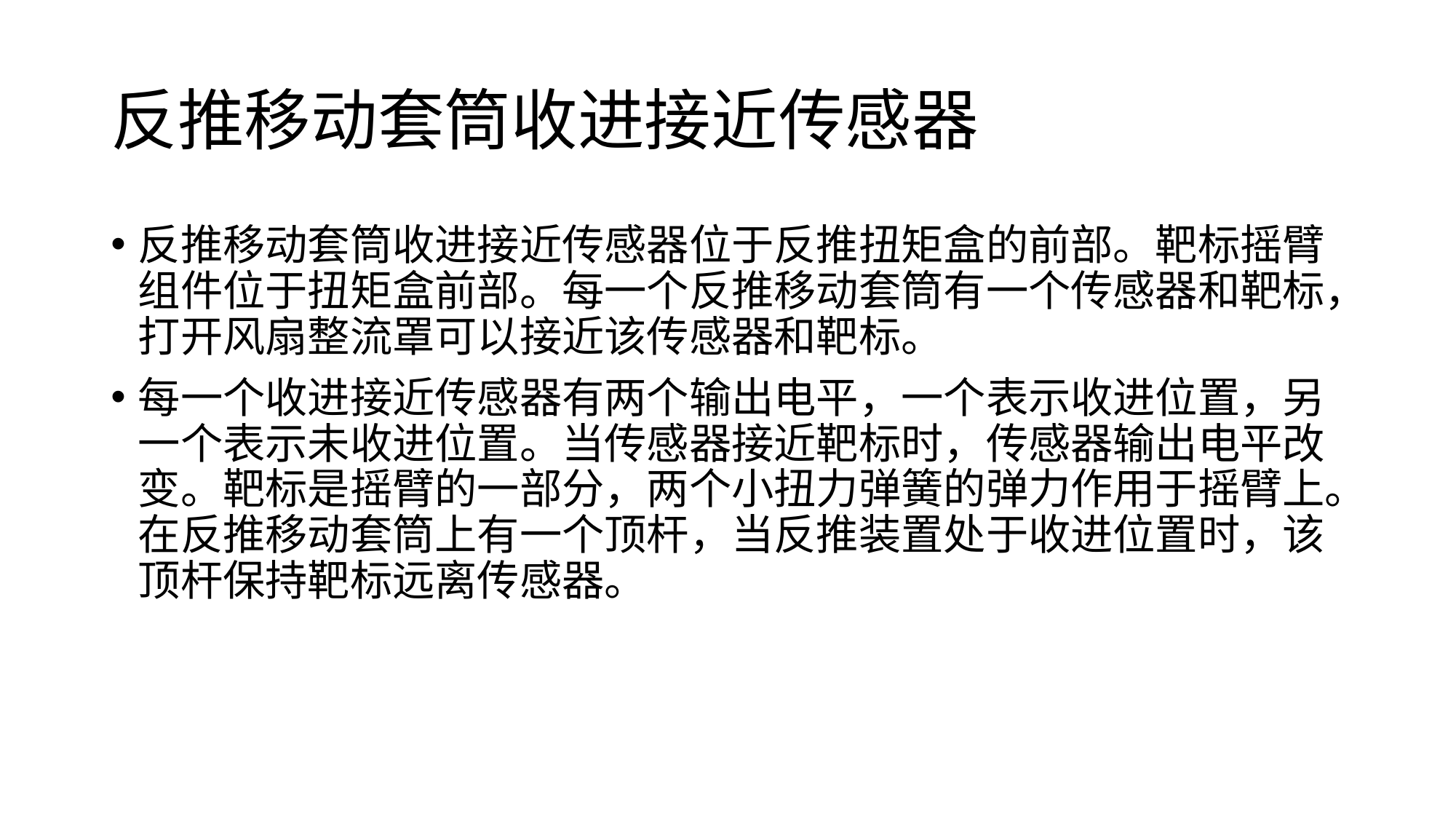

# 反推移动套筒收进接近传感器
反推移动套筒收进接近传感器位于反推扭矩盒的前部。靶标摇臂组件位于扭矩盒前部。每一个反推移动套筒有一个传感器和靶标，打开风扇整流罩可以接近该传感器和靶标。
每一个收进接近传感器有两个输出电平，一个表示收进位置，另一个表示未收进位置。当传感器接近靶标时，传感器输出电平改变。靶标是摇臂的一部分，两个小扭力弹簧的弹力作用于摇臂上。在反推移动套筒上有一个顶杆，当反推装置处于收进位置时，该顶杆保持靶标远离传感器。